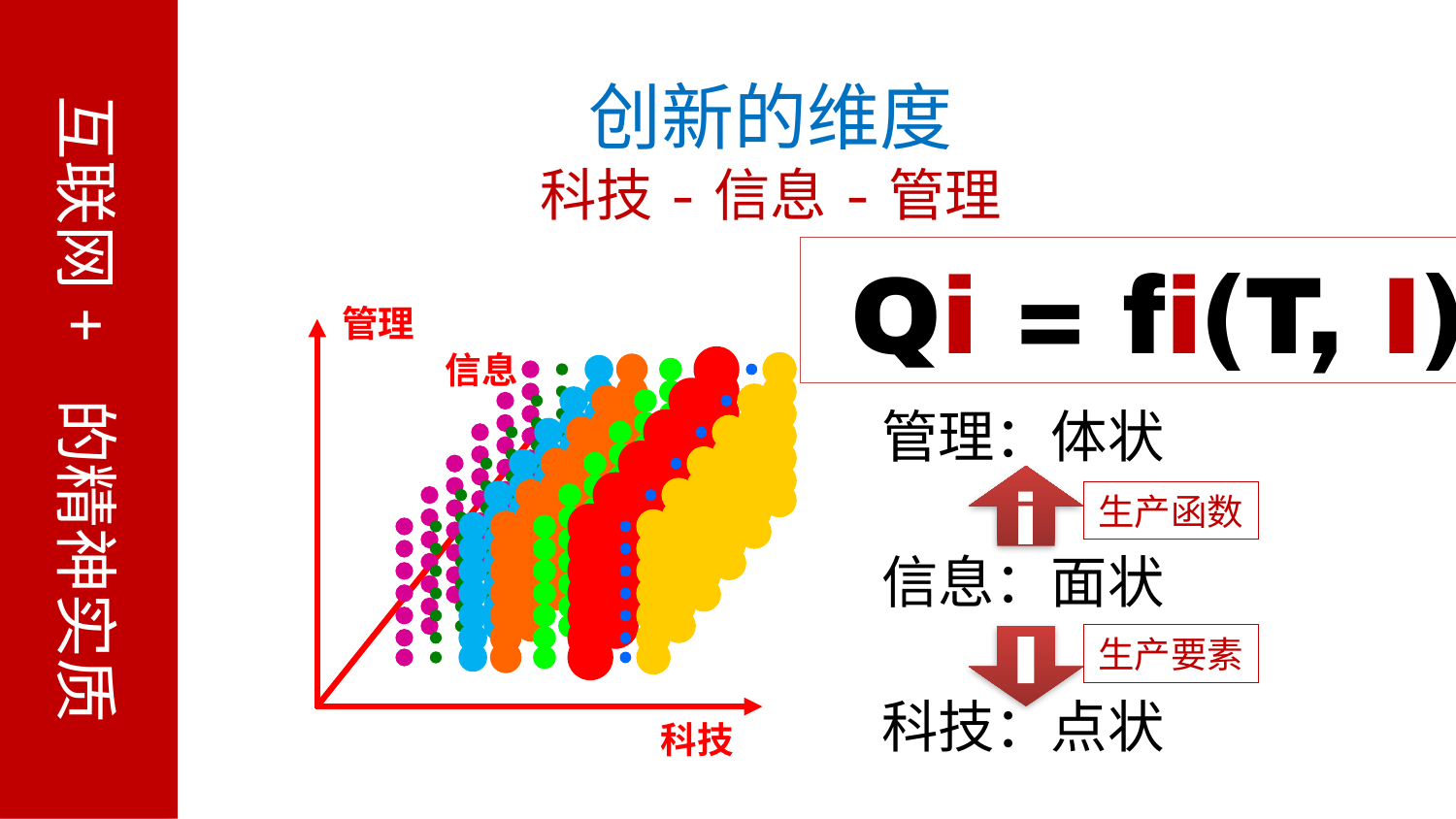

互联网+ 的精神实质
创新的维度
科技-信息-管理
 Qi = fi(T, I)
管理
信息

管理：体状

i
生产函数

信息：面状

生产要素
I

科技：点状
科技